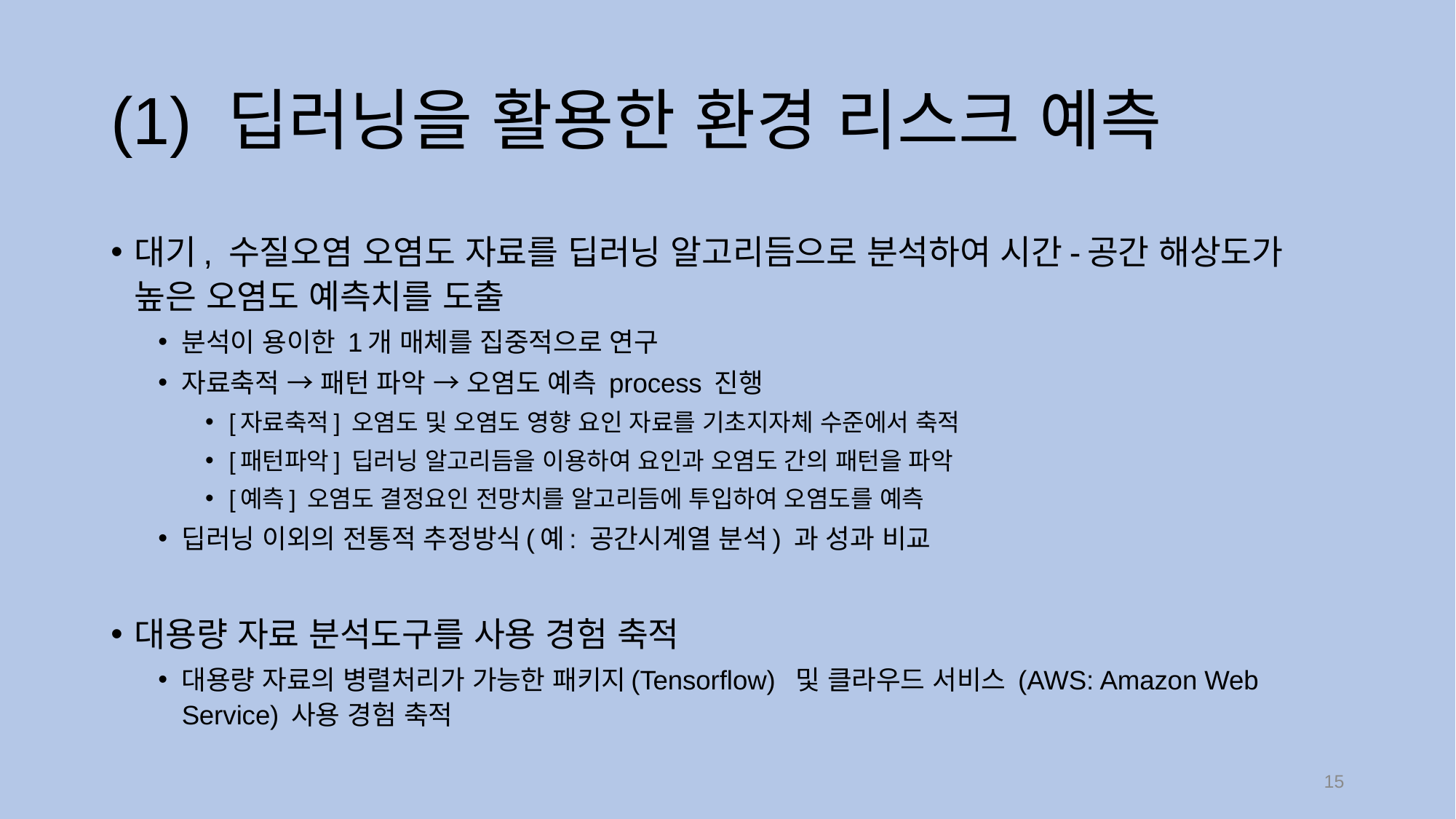

# (1) 딥러닝을 활용한 환경 리스크 예측
대기, 수질오염 오염도 자료를 딥러닝 알고리듬으로 분석하여 시간-공간 해상도가 높은 오염도 예측치를 도출
분석이 용이한 1개 매체를 집중적으로 연구
자료축적 → 패턴 파악 → 오염도 예측 process 진행
[자료축적] 오염도 및 오염도 영향 요인 자료를 기초지자체 수준에서 축적
[패턴파악] 딥러닝 알고리듬을 이용하여 요인과 오염도 간의 패턴을 파악
[예측] 오염도 결정요인 전망치를 알고리듬에 투입하여 오염도를 예측
딥러닝 이외의 전통적 추정방식(예: 공간시계열 분석) 과 성과 비교

대용량 자료 분석도구를 사용 경험 축적
대용량 자료의 병렬처리가 가능한 패키지(Tensorflow)  및 클라우드 서비스 (AWS: Amazon Web Service) 사용 경험 축적
15